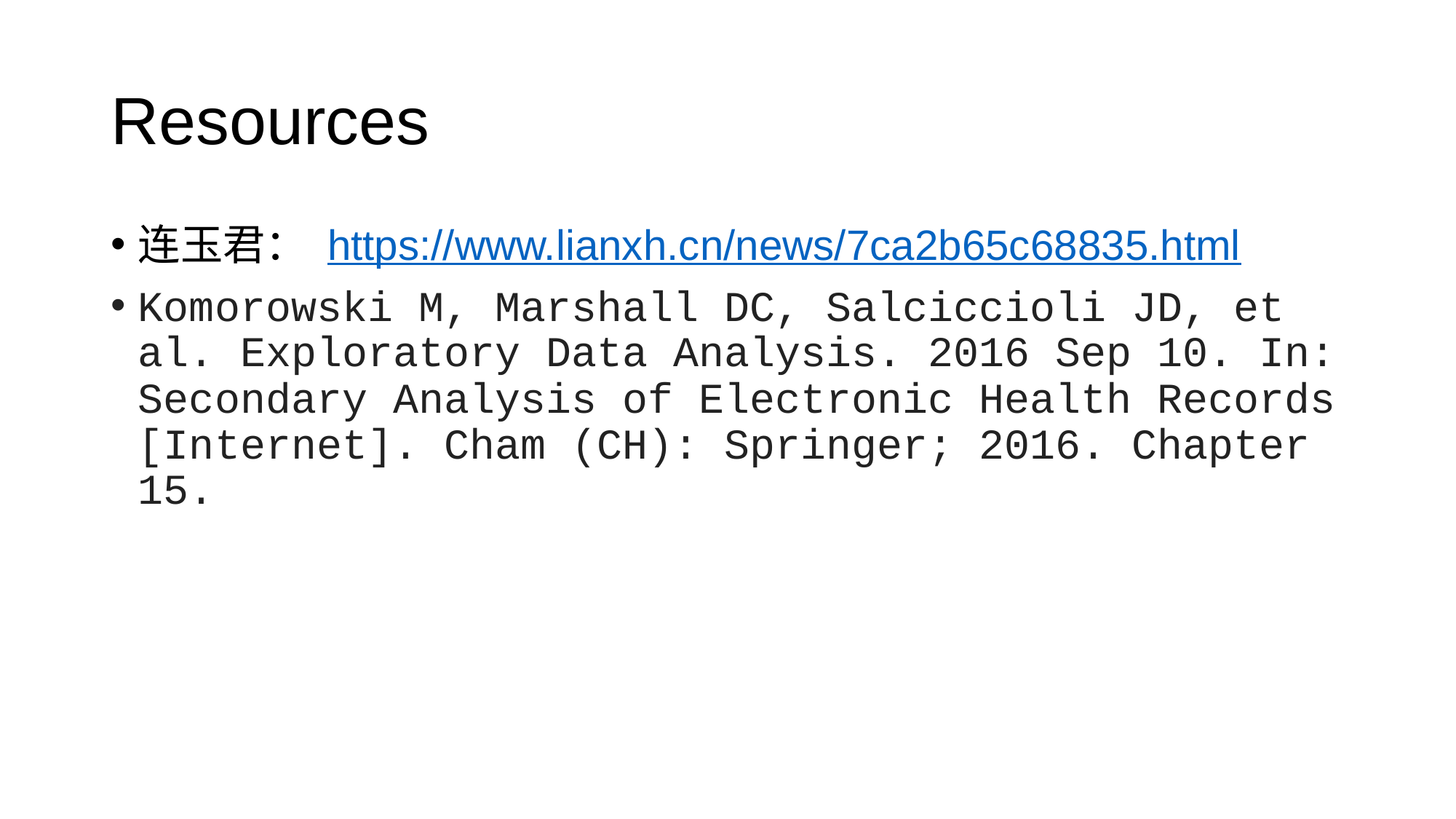

# Resources
连玉君： https://www.lianxh.cn/news/7ca2b65c68835.html
Komorowski M, Marshall DC, Salciccioli JD, et al. Exploratory Data Analysis. 2016 Sep 10. In: Secondary Analysis of Electronic Health Records [Internet]. Cham (CH): Springer; 2016. Chapter 15.